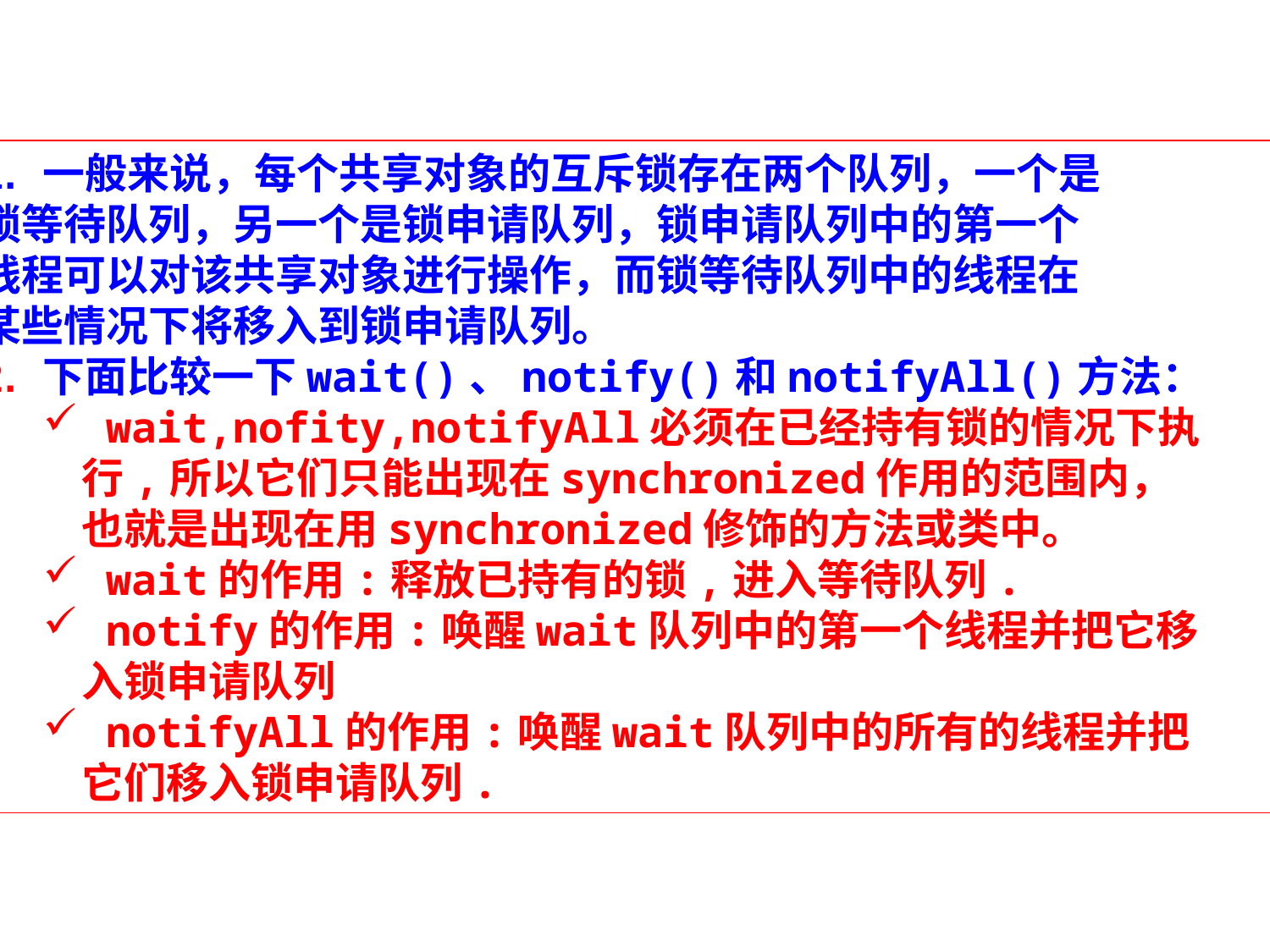

一般来说，每个共享对象的互斥锁存在两个队列，一个是
锁等待队列，另一个是锁申请队列，锁申请队列中的第一个
线程可以对该共享对象进行操作，而锁等待队列中的线程在
某些情况下将移入到锁申请队列。
下面比较一下wait()、notify()和notifyAll()方法：
wait,nofity,notifyAll必须在已经持有锁的情况下执
   行,所以它们只能出现在synchronized作用的范围内，
   也就是出现在用synchronized修饰的方法或类中。
wait的作用:释放已持有的锁,进入等待队列.
notify的作用:唤醒wait队列中的第一个线程并把它移
   入锁申请队列
notifyAll的作用:唤醒wait队列中的所有的线程并把
   它们移入锁申请队列.